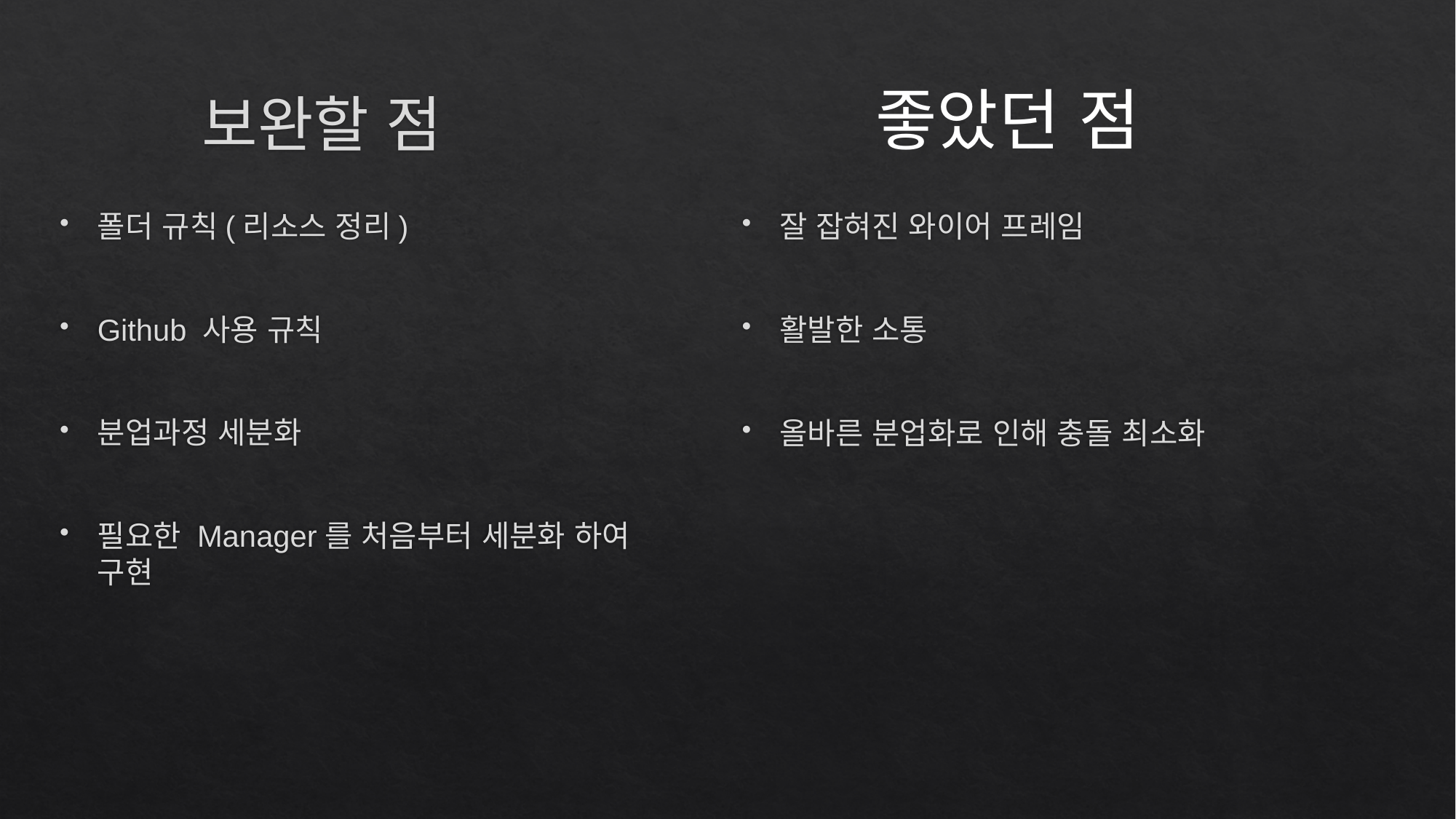

좋았던 점
# 보완할 점
폴더 규칙(리소스 정리)

Github 사용 규칙

분업과정 세분화

필요한 Manager를 처음부터 세분화 하여 구현

잘 잡혀진 와이어 프레임

활발한 소통

올바른 분업화로 인해 충돌 최소화